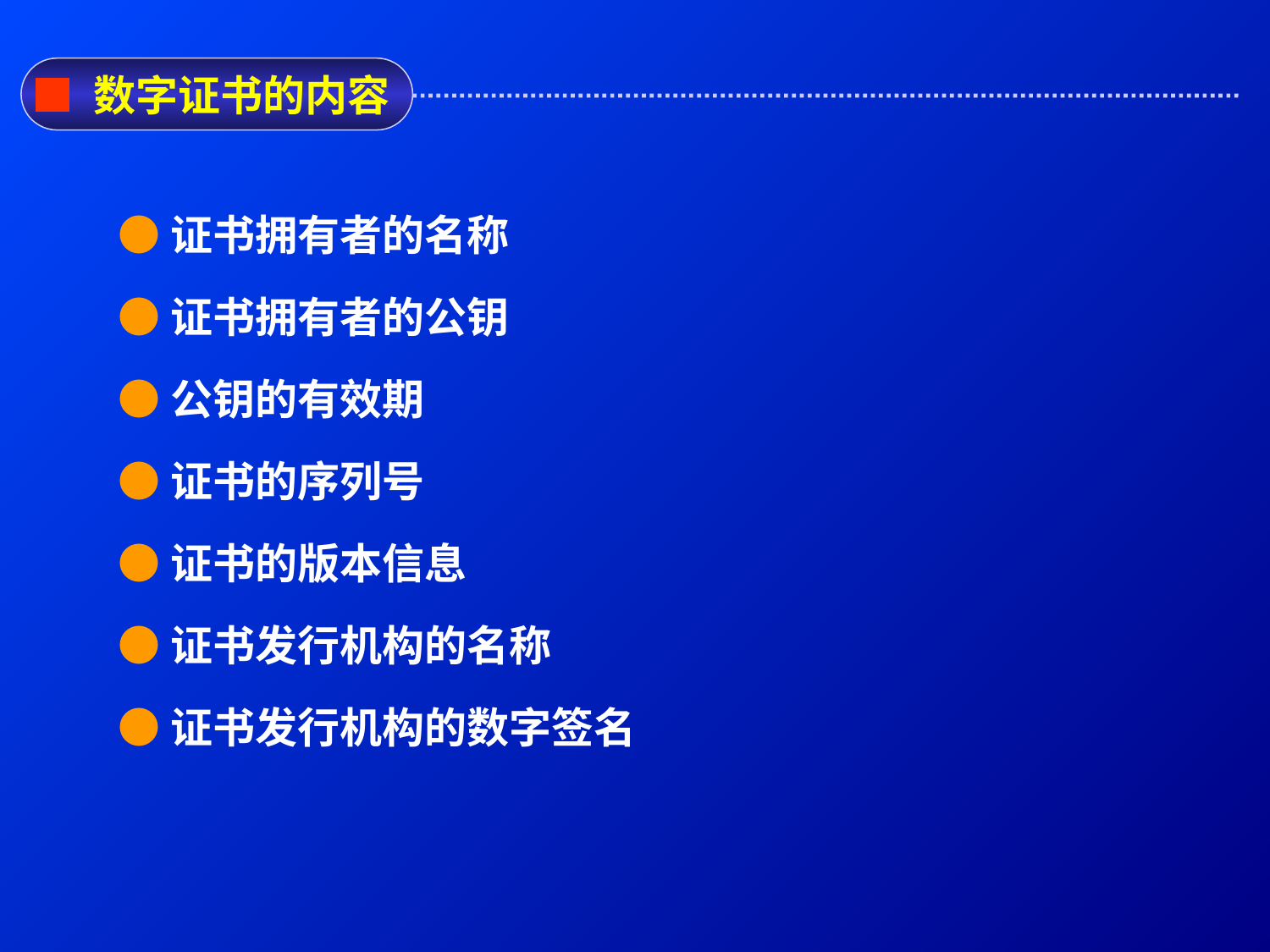

■ 数字证书的内容

●证书拥有者的名称
●证书拥有者的公钥
●公钥的有效期
●证书的序列号
●证书的版本信息
●证书发行机构的名称
●证书发行机构的数字签名